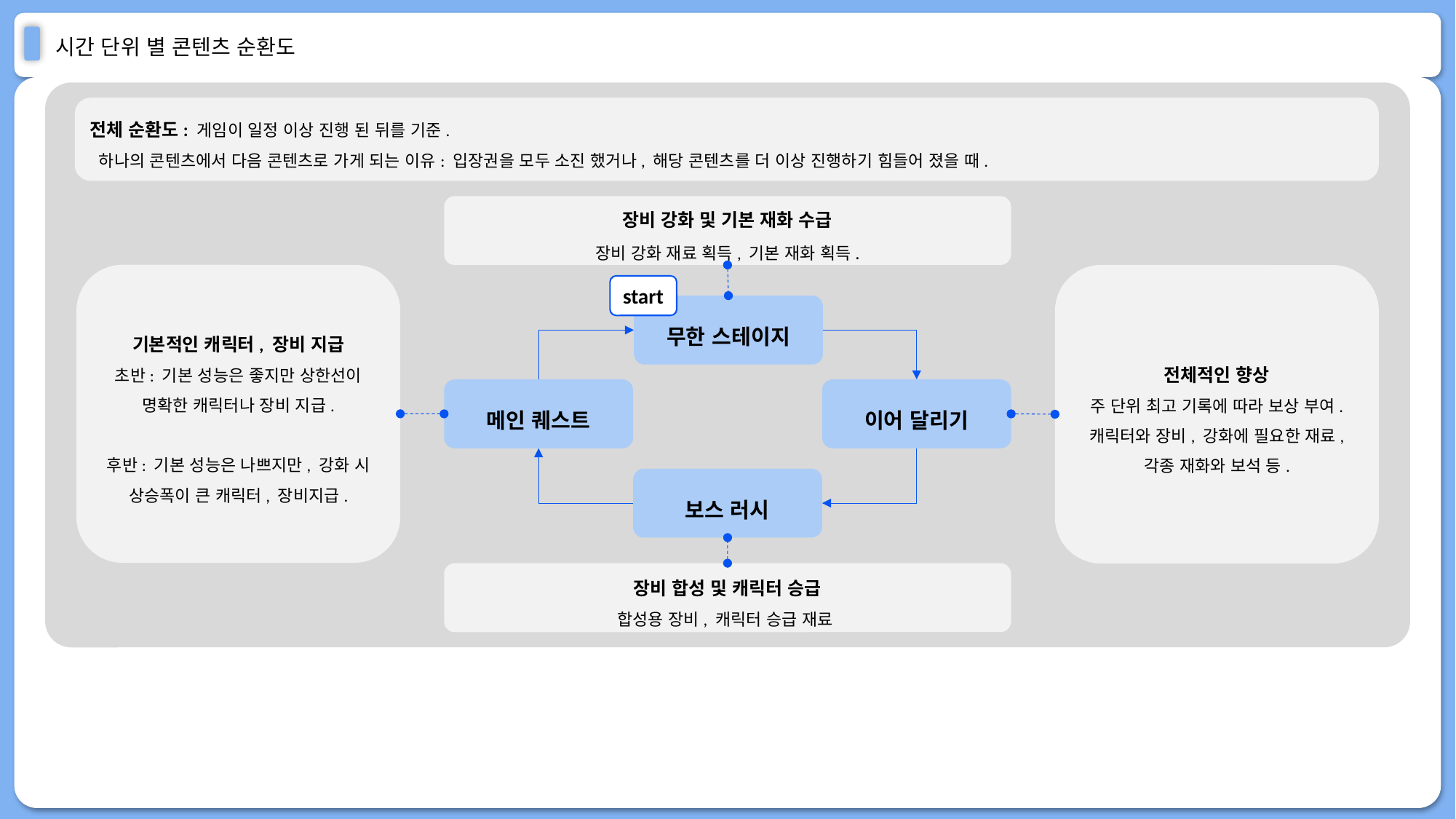

# 시간 단위 별 콘텐츠 순환도

전체 순환도: 게임이 일정 이상 진행 된 뒤를 기준.
 하나의 콘텐츠에서 다음 콘텐츠로 가게 되는 이유: 입장권을 모두 소진 했거나, 해당 콘텐츠를 더 이상 진행하기 힘들어 졌을 때.
장비 강화 및 기본 재화 수급
장비 강화 재료 획득, 기본 재화 획득.
무한 스테이지
메인 퀘스트
이어 달리기
보스 러시
장비 합성 및 캐릭터 승급
합성용 장비, 캐릭터 승급 재료
기본적인 캐릭터, 장비 지급
초반: 기본 성능은 좋지만 상한선이 명확한 캐릭터나 장비 지급.

후반: 기본 성능은 나쁘지만, 강화 시 상승폭이 큰 캐릭터, 장비지급.
전체적인 향상
주 단위 최고 기록에 따라 보상 부여.
캐릭터와 장비, 강화에 필요한 재료, 각종 재화와 보석 등.
start